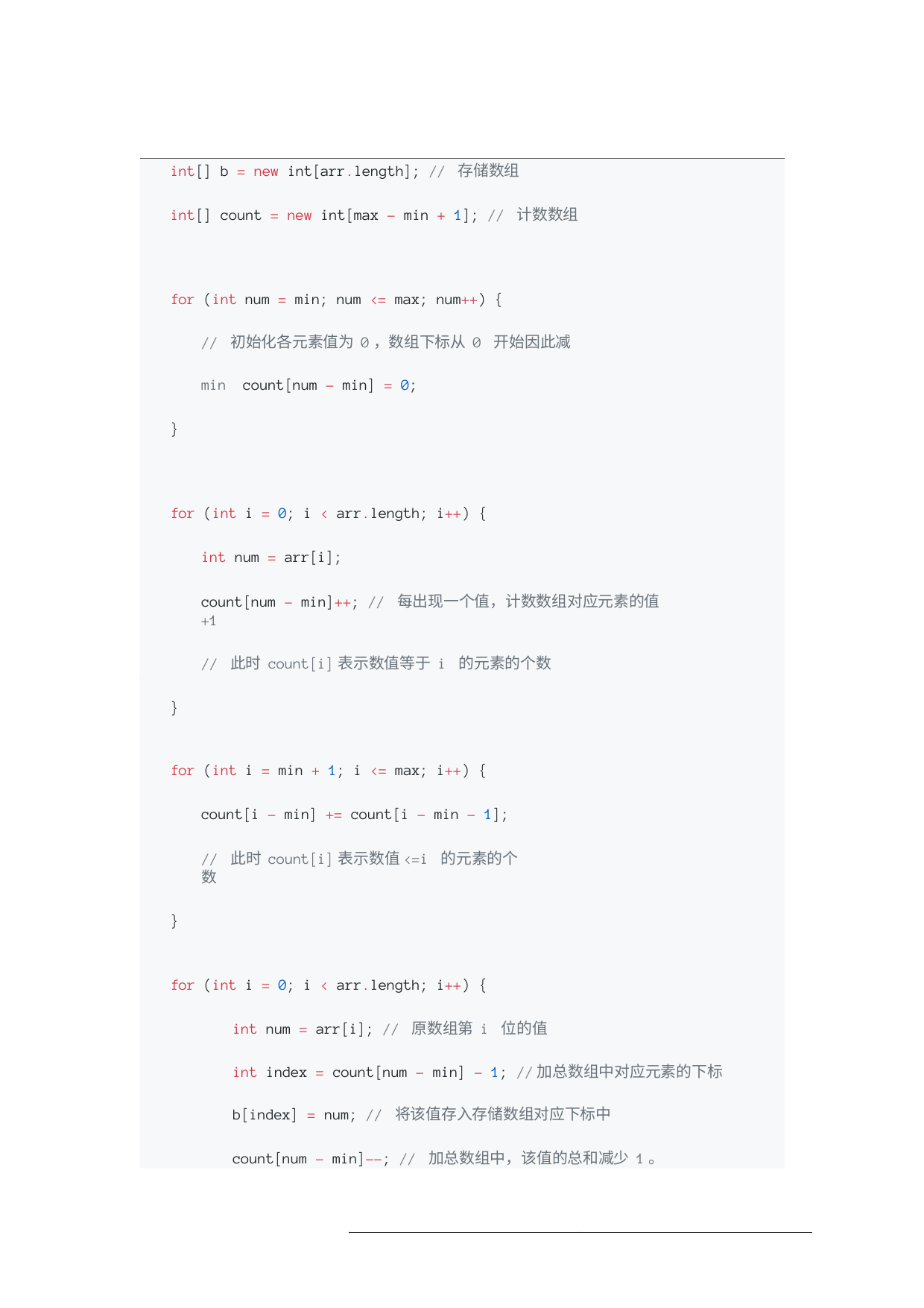

int[] b = new int[arr.length]; // 存储数组

int[] count = new int[max - min + 1]; // 计数数组

for (int num = min; num <= max; num++) {
// 初始化各元素值为 0，数组下标从 0 开始因此减 min  count[num - min] = 0;

}

for (int i = 0; i < arr.length; i++) {

int num = arr[i];

count[num - min]++; // 每出现一个值，计数数组对应元素的值+1

// 此时 count[i]表示数值等于 i 的元素的个数

}

for (int i = min + 1; i <= max; i++) {

count[i - min] += count[i - min - 1];

// 此时 count[i]表示数值<=i 的元素的个数

}

for (int i = 0; i < arr.length; i++) {

int num = arr[i]; // 原数组第 i 位的值
int index = count[num - min] - 1; //加总数组中对应元素的下标 b[index] = num; // 将该值存入存储数组对应下标中

count[num - min]--; // 加总数组中，该值的总和减少 1。